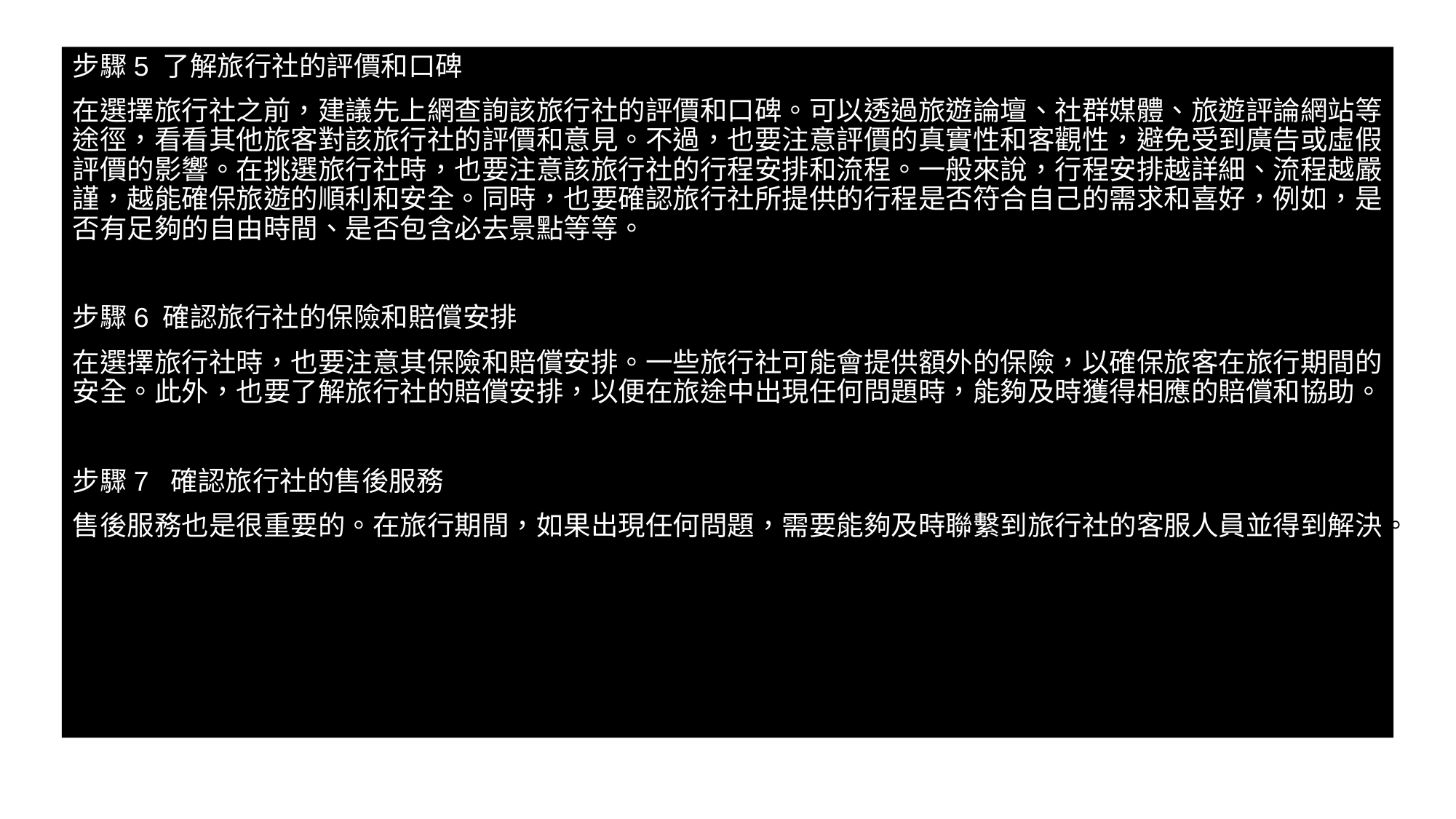

步驟5 了解旅行社的評價和口碑
在選擇旅行社之前，建議先上網查詢該旅行社的評價和口碑。可以透過旅遊論壇、社群媒體、旅遊評論網站等途徑，看看其他旅客對該旅行社的評價和意見。不過，也要注意評價的真實性和客觀性，避免受到廣告或虛假評價的影響。在挑選旅行社時，也要注意該旅行社的行程安排和流程。一般來說，行程安排越詳細、流程越嚴謹，越能確保旅遊的順利和安全。同時，也要確認旅行社所提供的行程是否符合自己的需求和喜好，例如，是否有足夠的自由時間、是否包含必去景點等等。

步驟6 確認旅行社的保險和賠償安排
在選擇旅行社時，也要注意其保險和賠償安排。一些旅行社可能會提供額外的保險，以確保旅客在旅行期間的安全。此外，也要了解旅行社的賠償安排，以便在旅途中出現任何問題時，能夠及時獲得相應的賠償和協助。

步驟7  確認旅行社的售後服務
售後服務也是很重要的。在旅行期間，如果出現任何問題，需要能夠及時聯繫到旅行社的客服人員並得到解決。